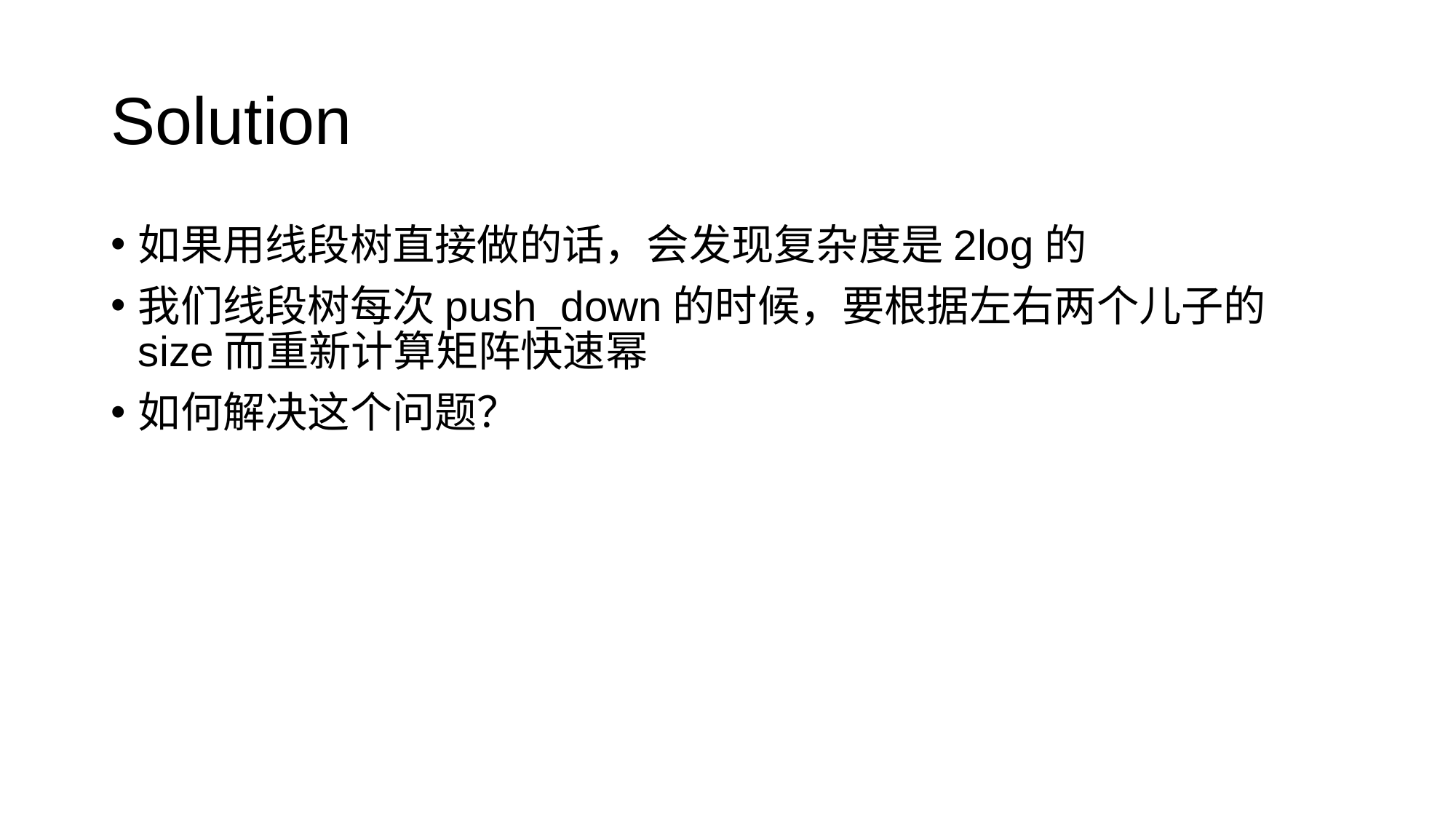

# Solution
如果用线段树直接做的话，会发现复杂度是2log的
我们线段树每次push_down的时候，要根据左右两个儿子的size而重新计算矩阵快速幂
如何解决这个问题？